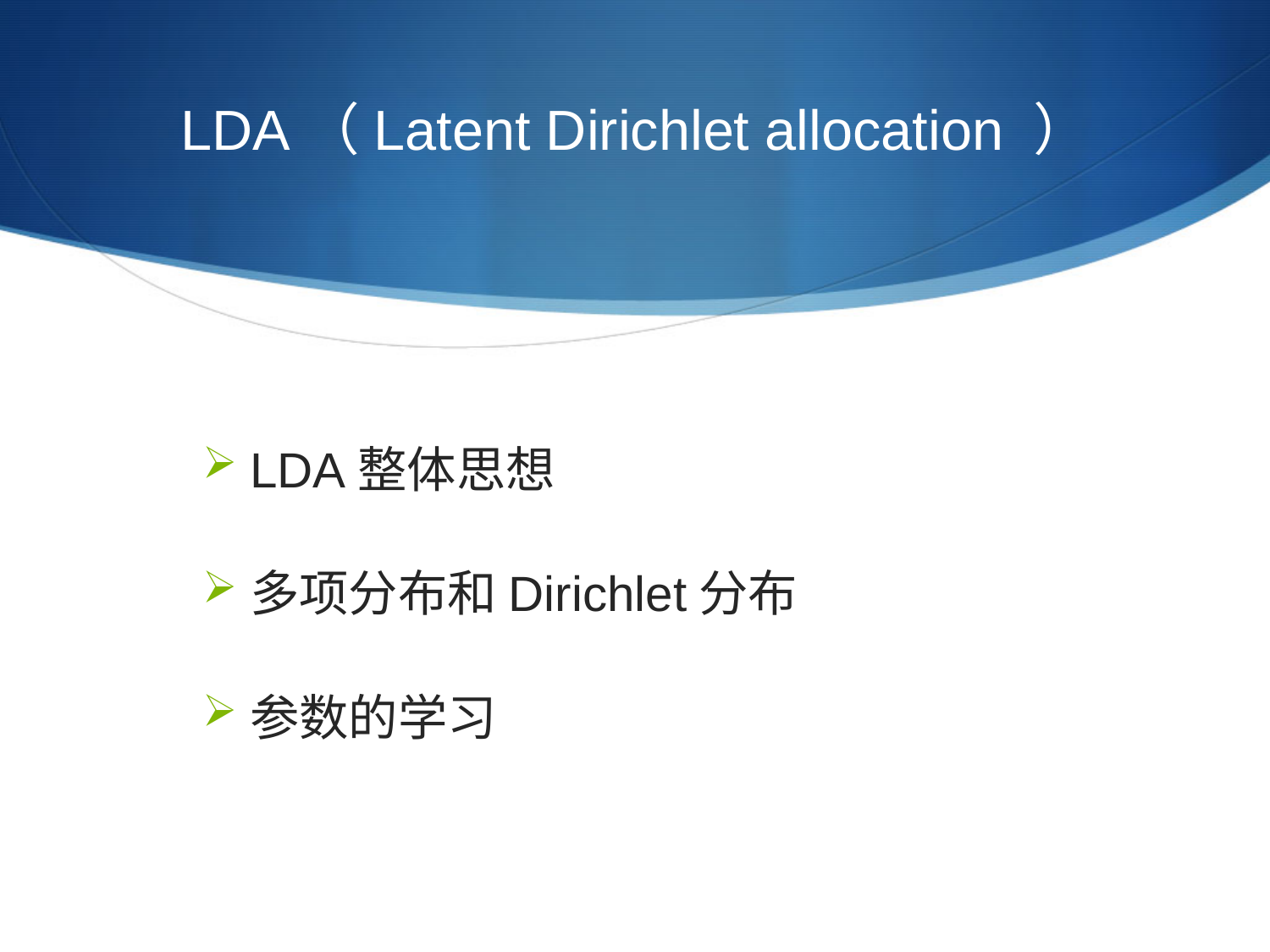

# LDA（Latent Dirichlet allocation ）
LDA整体思想
多项分布和Dirichlet分布
参数的学习